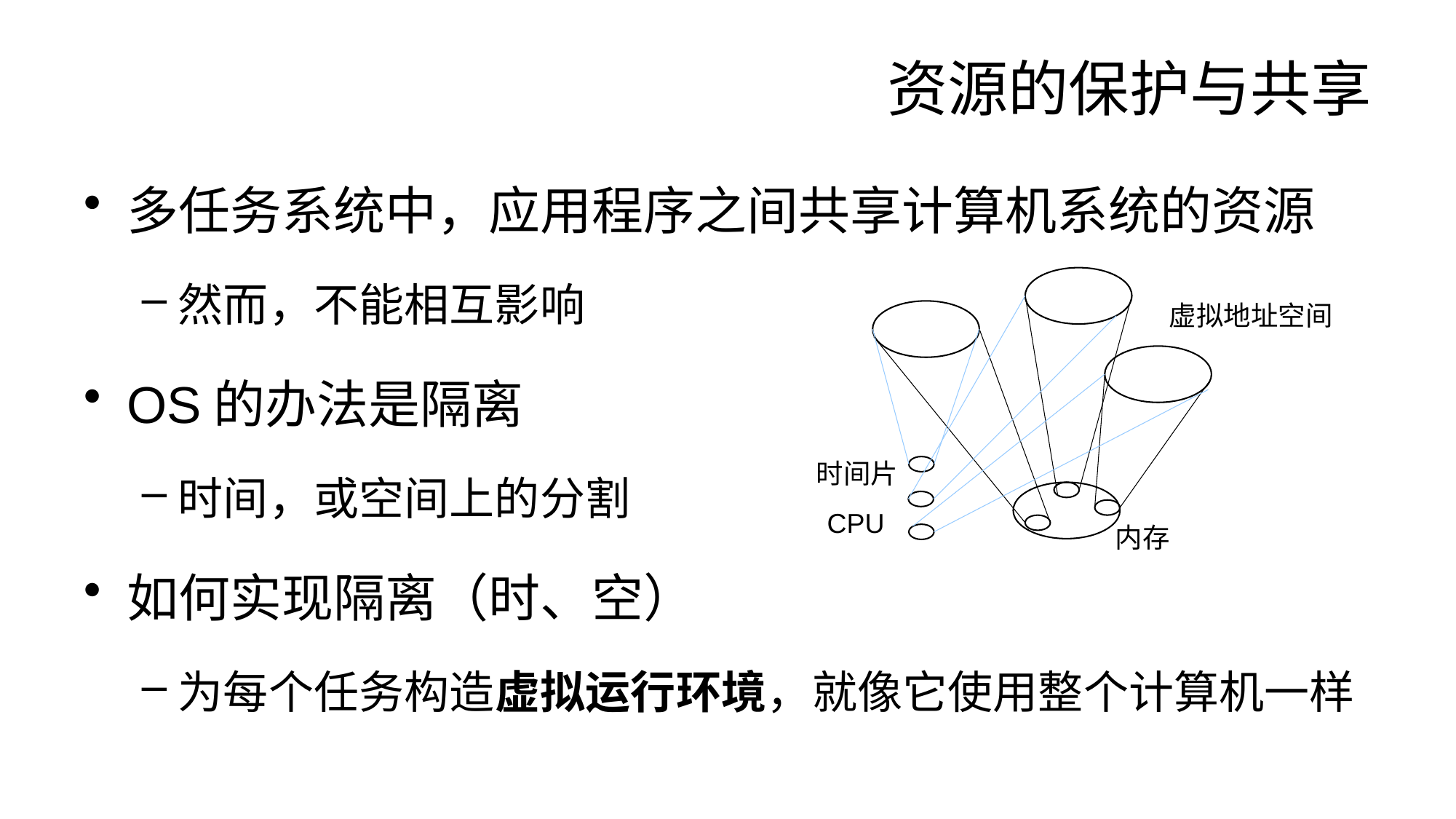

# 资源的保护与共享
多任务系统中，应用程序之间共享计算机系统的资源
然而，不能相互影响
OS的办法是隔离
时间，或空间上的分割
如何实现隔离（时、空）
为每个任务构造虚拟运行环境，就像它使用整个计算机一样

CPU
内存
虚拟地址空间
时间片